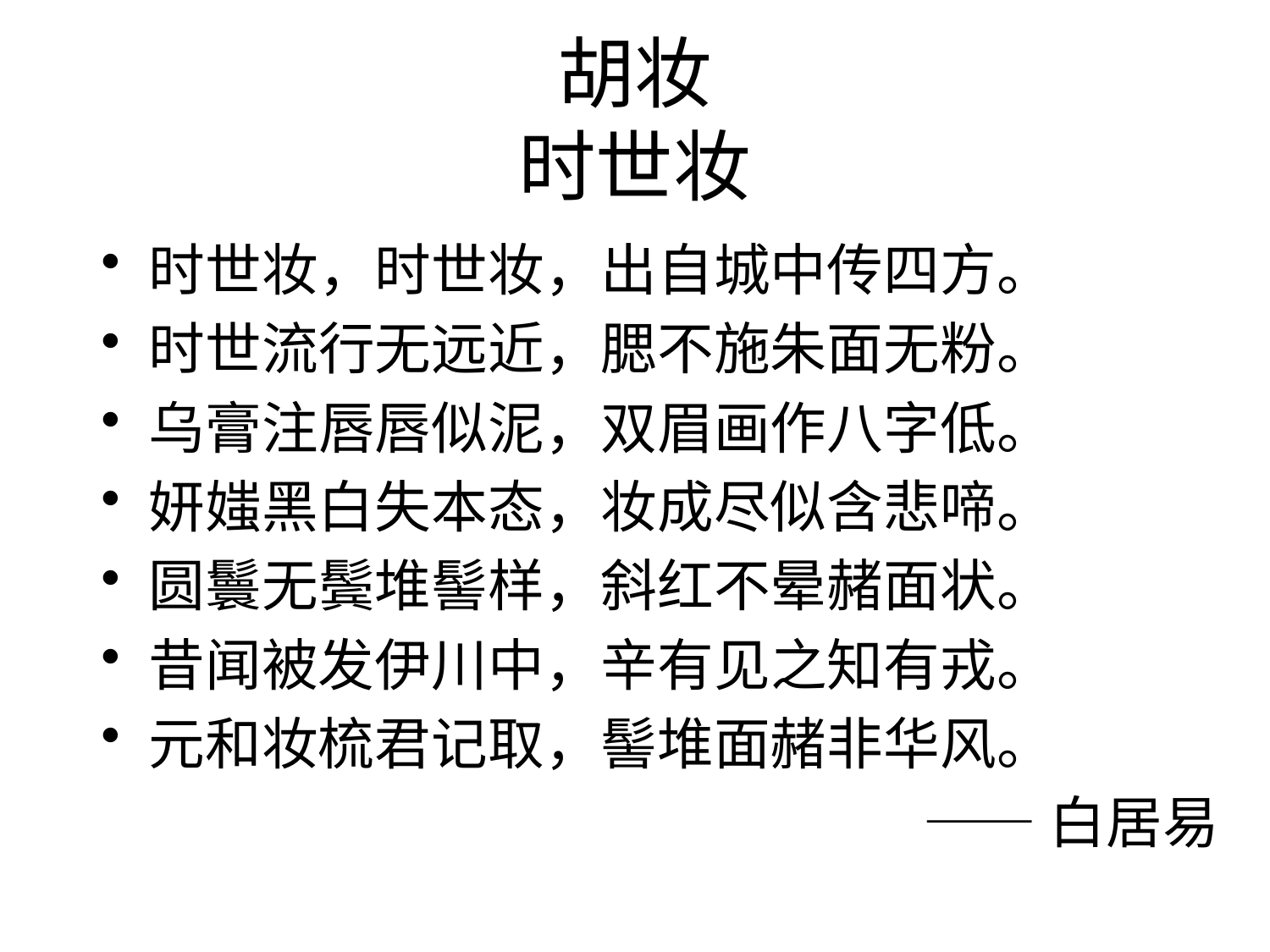

# 胡妆 时世妆
时世妆，时世妆，出自城中传四方。
时世流行无远近，腮不施朱面无粉。
乌膏注唇唇似泥，双眉画作八字低。
妍媸黑白失本态，妆成尽似含悲啼。
圆鬟无鬓堆髻样，斜红不晕赭面状。
昔闻被发伊川中，辛有见之知有戎。
元和妆梳君记取，髻堆面赭非华风。
——白居易